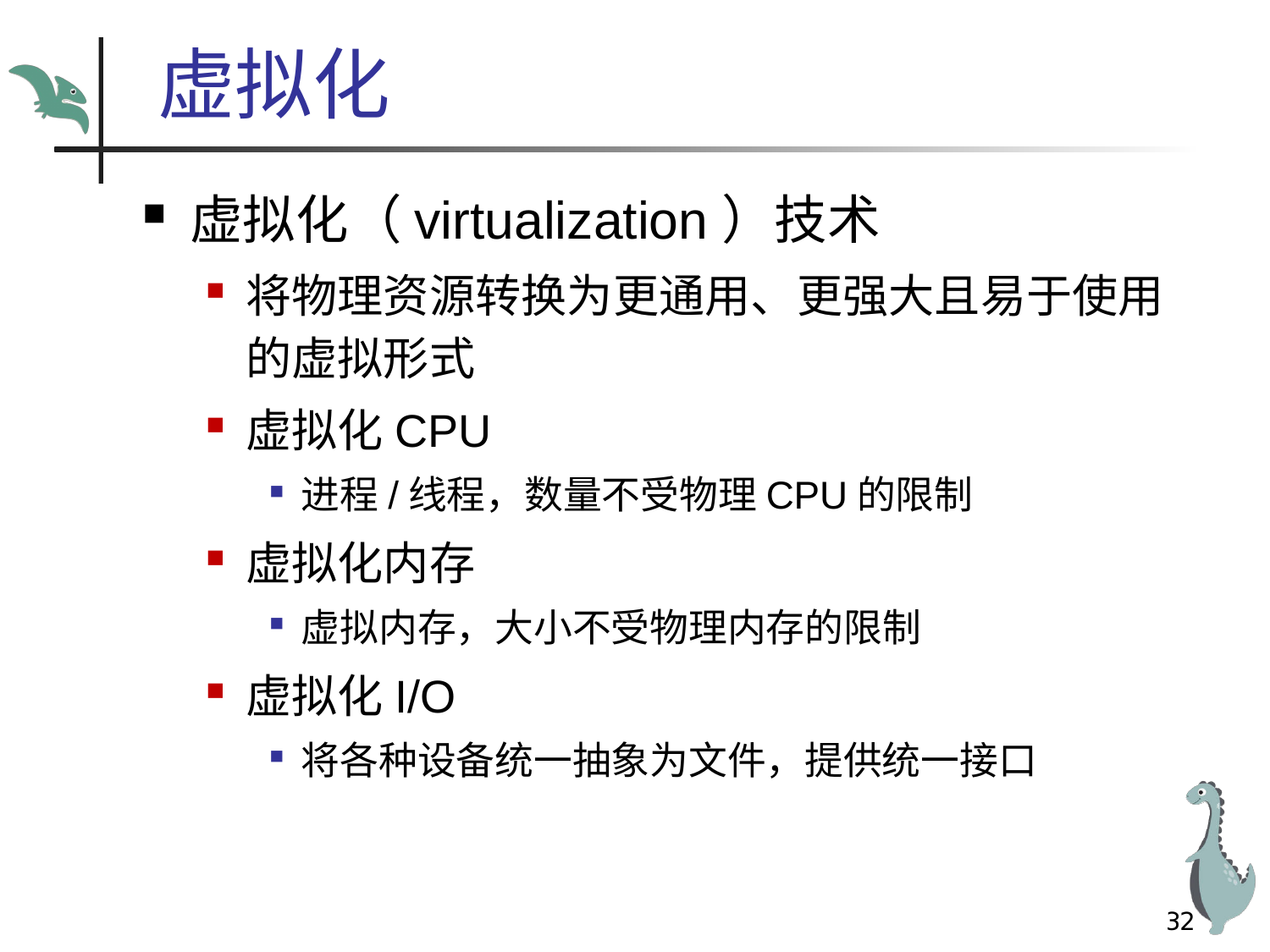

# 虚拟化
虚拟化（virtualization）技术
将物理资源转换为更通用、更强大且易于使用的虚拟形式
虚拟化CPU
进程/线程，数量不受物理CPU的限制
虚拟化内存
虚拟内存，大小不受物理内存的限制
虚拟化I/O
将各种设备统一抽象为文件，提供统一接口
32